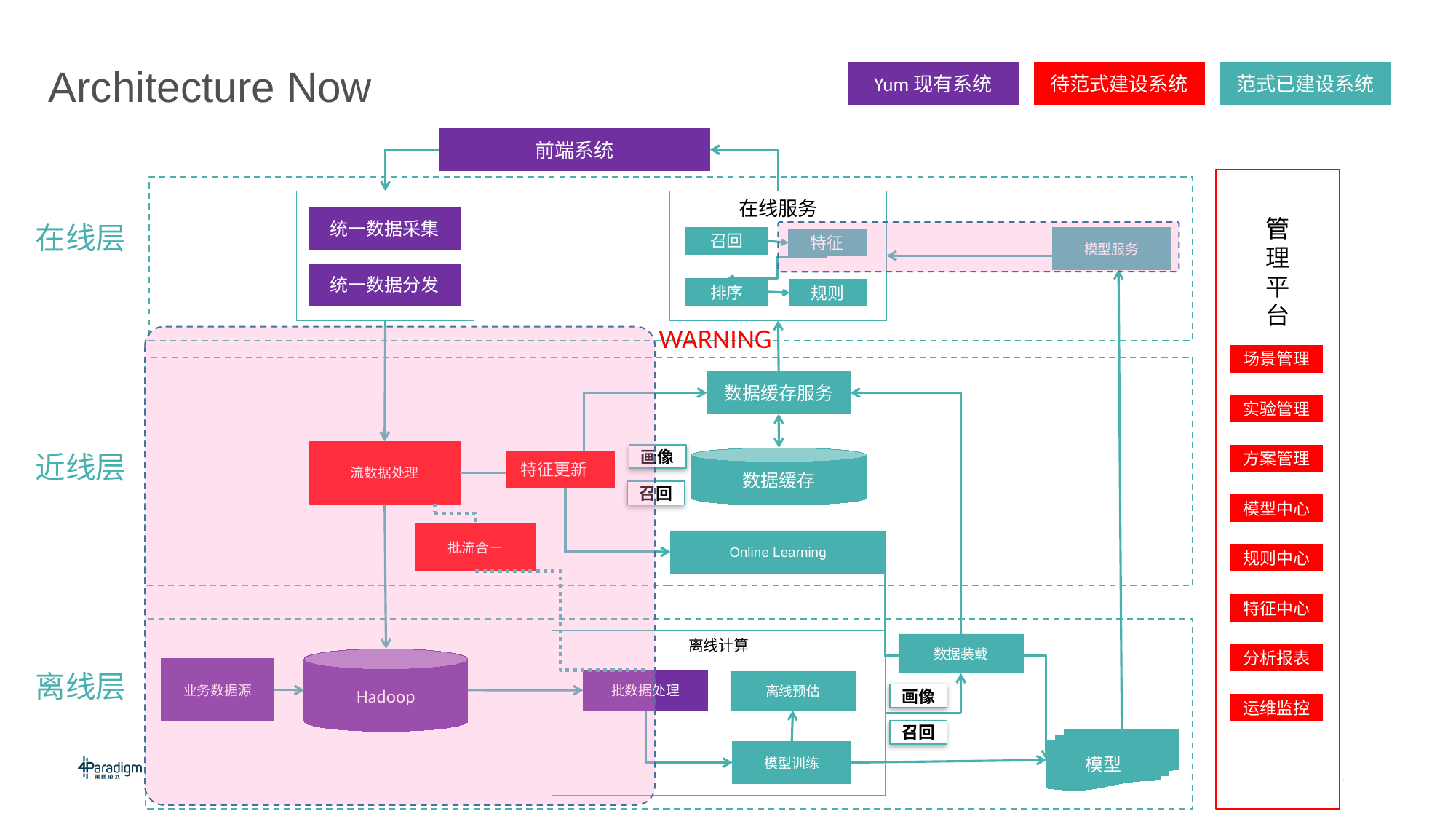

1
# Architecture Now
Yum现有系统
范式已建设系统
待范式建设系统
前端系统
管
理
平
台

在线服务

统一数据采集
在线层

召回
模型服务
特征
统一数据分发
排序
规则
WARNING

场景管理

数据缓存服务
实验管理
流数据处理
近线层
画像
方案管理
数据缓存
特征更新
召回
模型中心
批流合一
Online Learning
规则中心
特征中心

离线计算
数据装载
分析报表
Hadoop
业务数据源
离线层
批数据处理
离线预估
画像
运维监控
召回
模型
模型训练